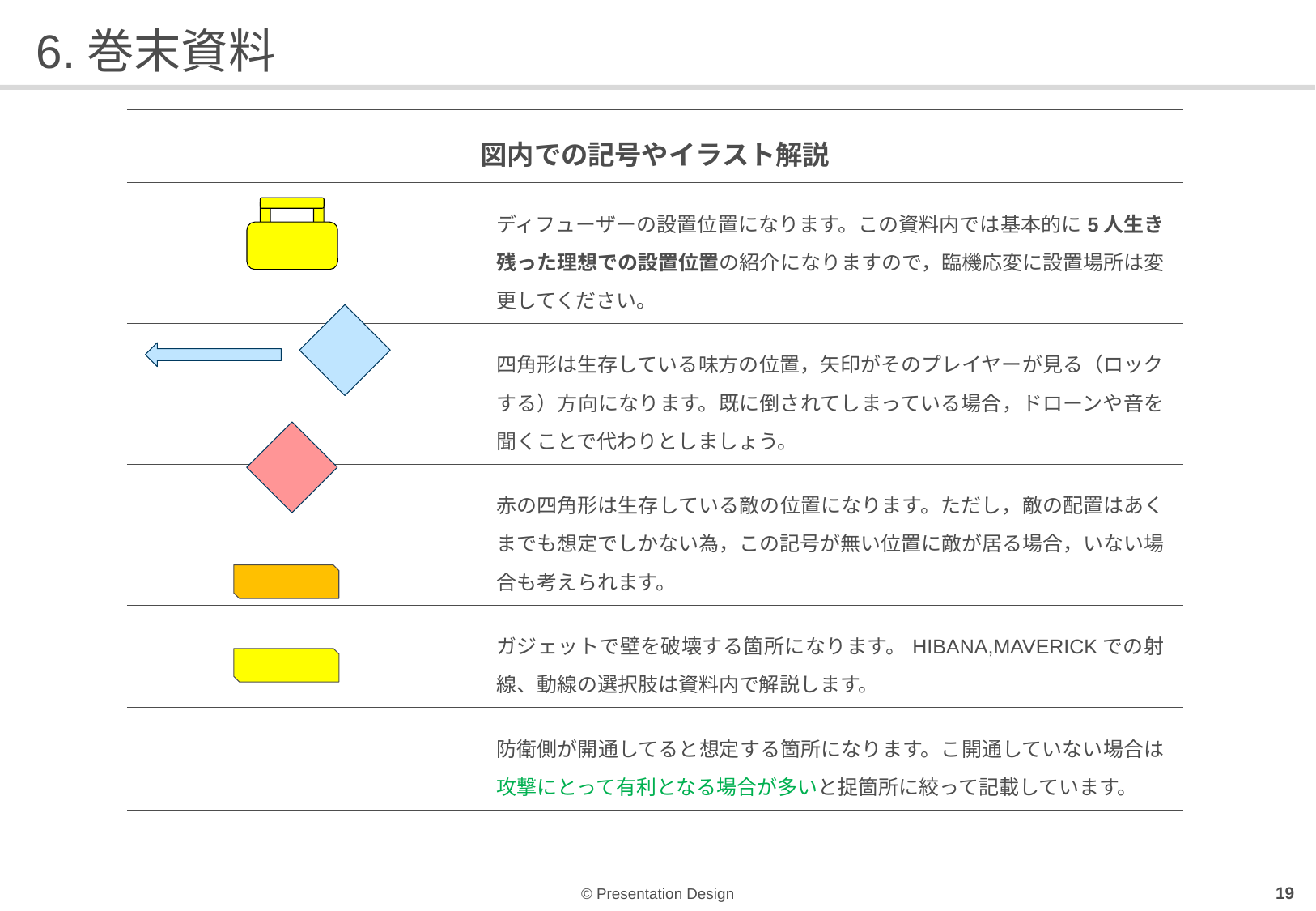

# 6.巻末資料
| 図内での記号やイラスト解説 |  |
| --- | --- |
|  | ディフューザーの設置位置になります。この資料内では基本的に5人生き残った理想での設置位置の紹介になりますので，臨機応変に設置場所は変更してください。 |
|  | 四角形は生存している味方の位置，矢印がそのプレイヤーが見る（ロックする）方向になります。既に倒されてしまっている場合，ドローンや音を聞くことで代わりとしましょう。 |
|  | 赤の四角形は生存している敵の位置になります。ただし，敵の配置はあくまでも想定でしかない為，この記号が無い位置に敵が居る場合，いない場合も考えられます。 |
|  | ガジェットで壁を破壊する箇所になります。HIBANA,MAVERICKでの射線、動線の選択肢は資料内で解説します。 |
|  | 防衛側が開通してると想定する箇所になります。こ開通していない場合は攻撃にとって有利となる場合が多いと捉箇所に絞って記載しています。 |
|  |  |

19